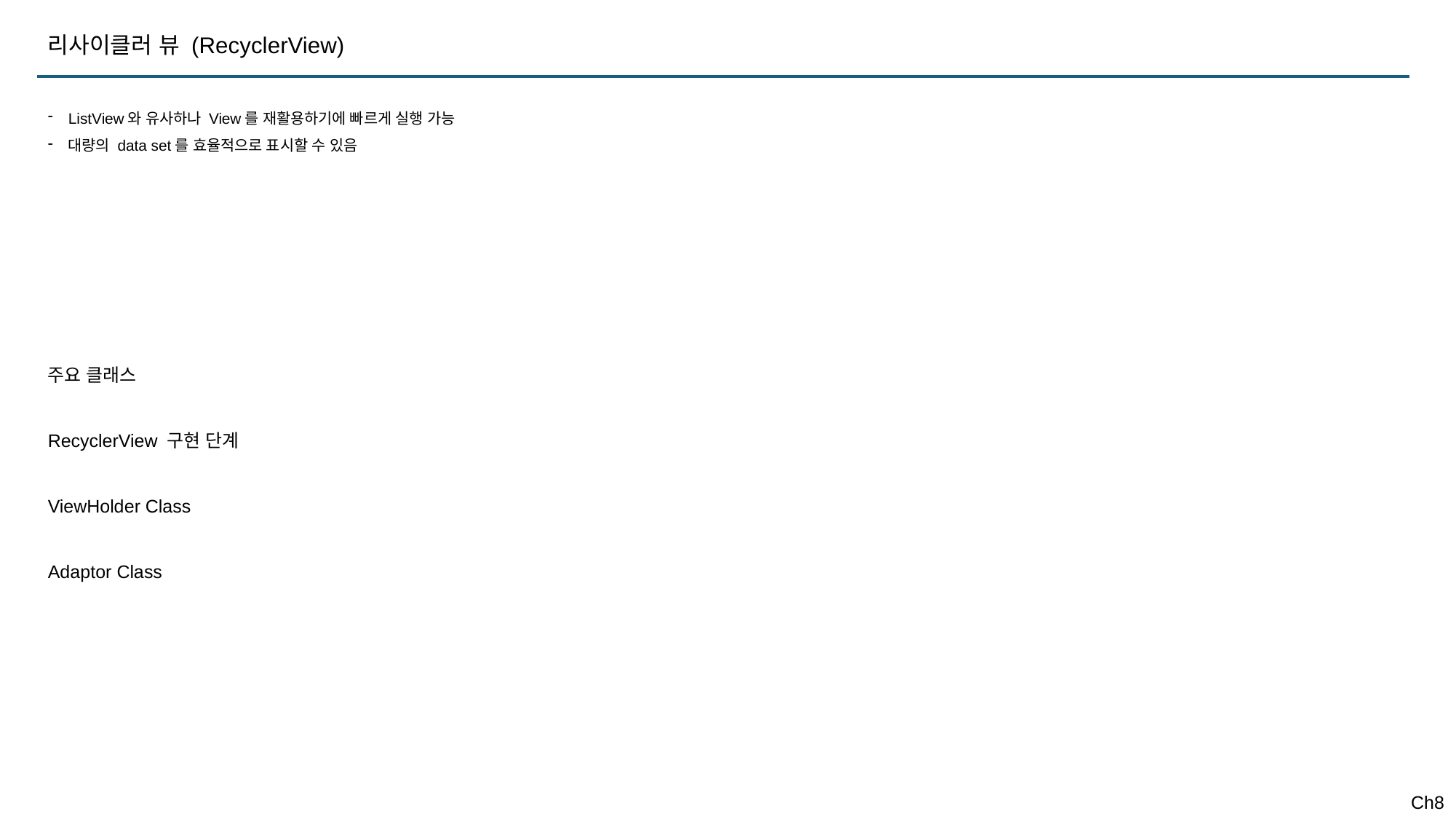

리사이클러 뷰 (RecyclerView)
ListView와 유사하나 View를 재활용하기에 빠르게 실행 가능
대량의 data set를 효율적으로 표시할 수 있음

주요 클래스

RecyclerView 구현 단계

ViewHolder Class

Adaptor Class
Ch8